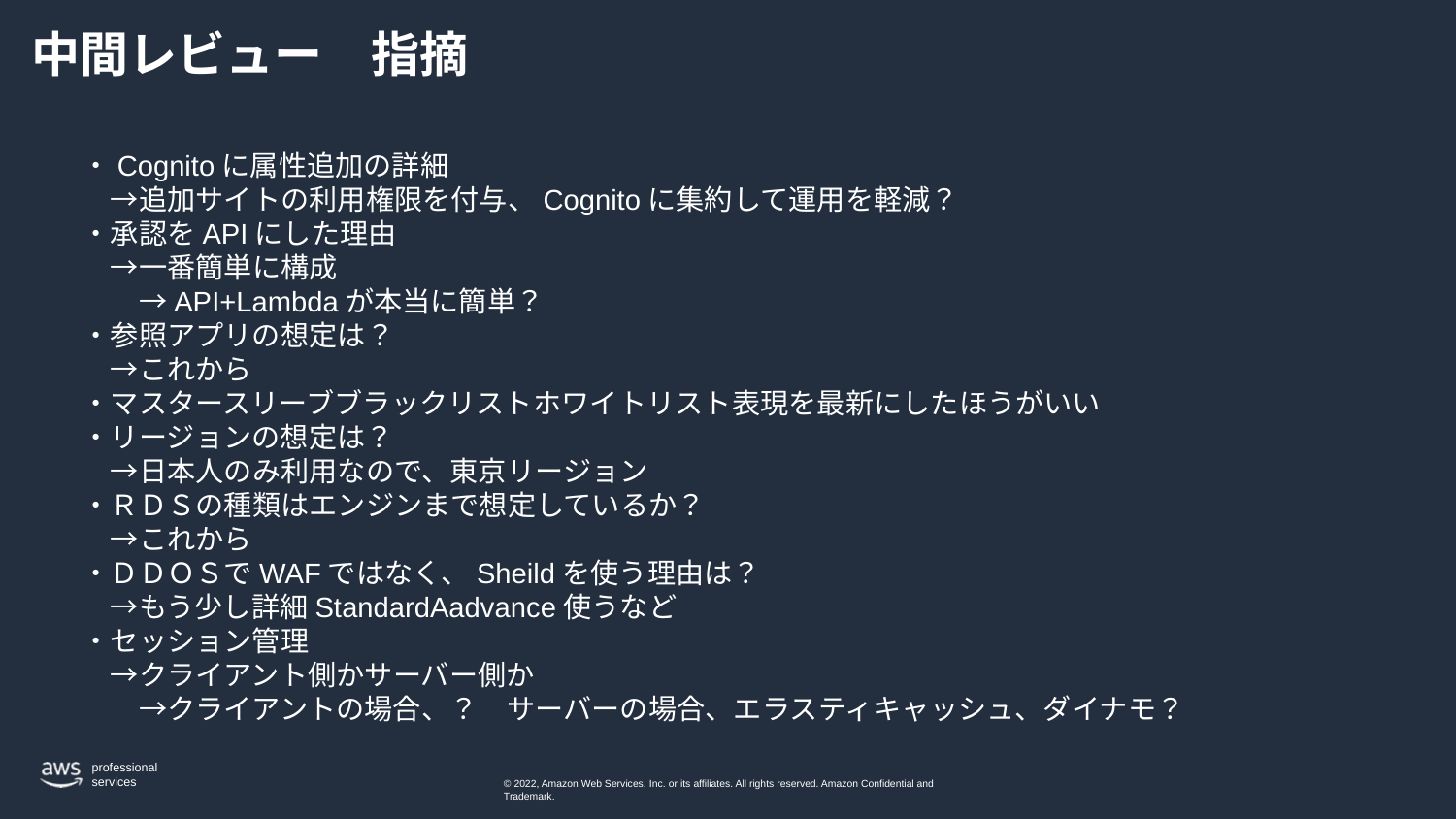

# 中間レビュー　指摘
・Cognitoに属性追加の詳細
　→追加サイトの利用権限を付与、Cognitoに集約して運用を軽減？
・承認をAPIにした理由
　→一番簡単に構成
　　→API+Lambdaが本当に簡単？
・参照アプリの想定は？
　→これから
・マスタースリーブブラックリストホワイトリスト表現を最新にしたほうがいい
・リージョンの想定は？
　→日本人のみ利用なので、東京リージョン
・ＲＤＳの種類はエンジンまで想定しているか？
　→これから
・ＤＤＯＳでWAFではなく、Sheildを使う理由は？
　→もう少し詳細StandardAadvance使うなど
・セッション管理
　→クライアント側かサーバー側か
　　→クライアントの場合、？　サーバーの場合、エラスティキャッシュ、ダイナモ？